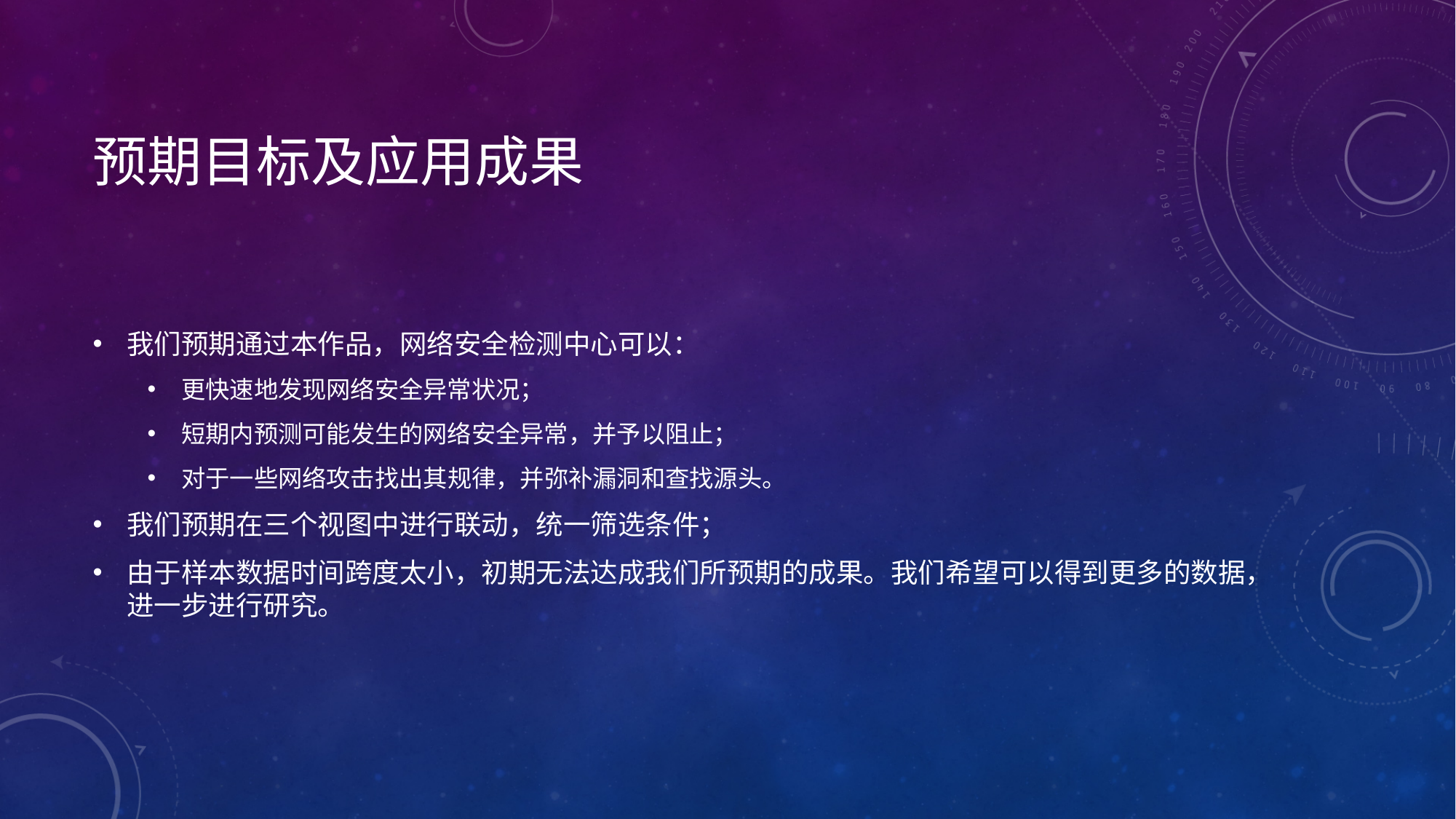

# 预期目标及应用成果
我们预期通过本作品，网络安全检测中心可以：
更快速地发现网络安全异常状况；
短期内预测可能发生的网络安全异常，并予以阻止；
对于一些网络攻击找出其规律，并弥补漏洞和查找源头。
我们预期在三个视图中进行联动，统一筛选条件；
由于样本数据时间跨度太小，初期无法达成我们所预期的成果。我们希望可以得到更多的数据，进一步进行研究。